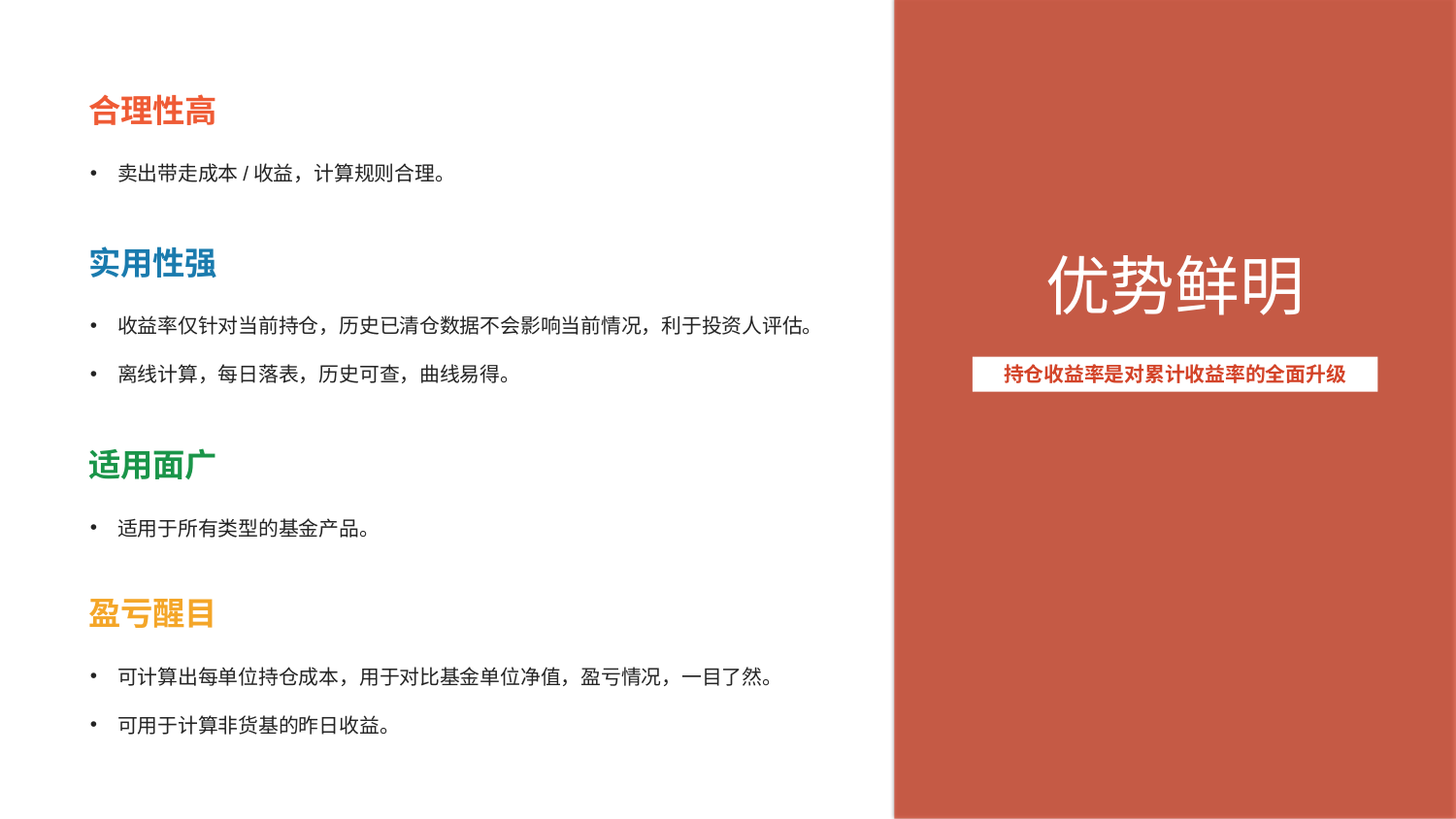

合理性高
卖出带走成本/收益，计算规则合理。
实用性强
收益率仅针对当前持仓，历史已清仓数据不会影响当前情况，利于投资人评估。
离线计算，每日落表，历史可查，曲线易得。
优势鲜明
持仓收益率是对累计收益率的全面升级
适用面广
适用于所有类型的基金产品。
盈亏醒目
可计算出每单位持仓成本，用于对比基金单位净值，盈亏情况，一目了然。
可用于计算非货基的昨日收益。